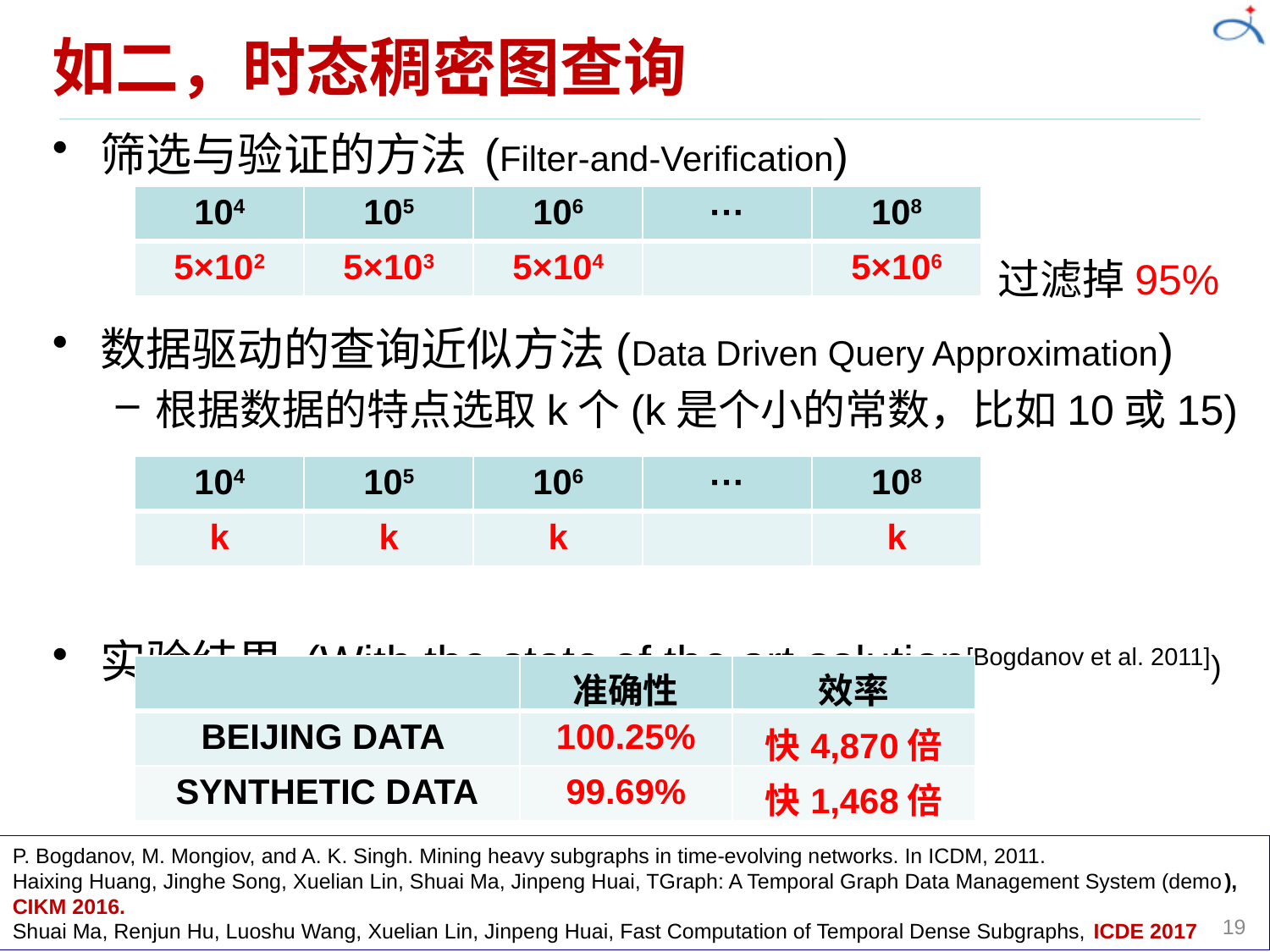

# 如二，时态稠密图查询
筛选与验证的方法 (Filter-and-Verification)

数据驱动的查询近似方法(Data Driven Query Approximation)
根据数据的特点选取k个(k是个小的常数，比如10或15)

实验结果 (With the state of the art solution[Bogdanov et al. 2011])
| 104 | 105 | 106 | ··· | 108 |
| --- | --- | --- | --- | --- |
| 5×102 | 5×103 | 5×104 |  | 5×106 |
过滤掉95%
| 104 | 105 | 106 | ··· | 108 |
| --- | --- | --- | --- | --- |
| k | k | k |  | k |
|  | 准确性 | 效率 |
| --- | --- | --- |
| BEIJING DATA | 100.25% | 快4,870倍 |
| SYNTHETIC DATA | 99.69% | 快1,468倍 |
P. Bogdanov, M. Mongiov, and A. K. Singh. Mining heavy subgraphs in time-evolving networks. In ICDM, 2011.
Haixing Huang, Jinghe Song, Xuelian Lin, Shuai Ma, Jinpeng Huai, TGraph: A Temporal Graph Data Management System (demo), CIKM 2016.
Shuai Ma, Renjun Hu, Luoshu Wang, Xuelian Lin, Jinpeng Huai, Fast Computation of Temporal Dense Subgraphs, ICDE 2017
19